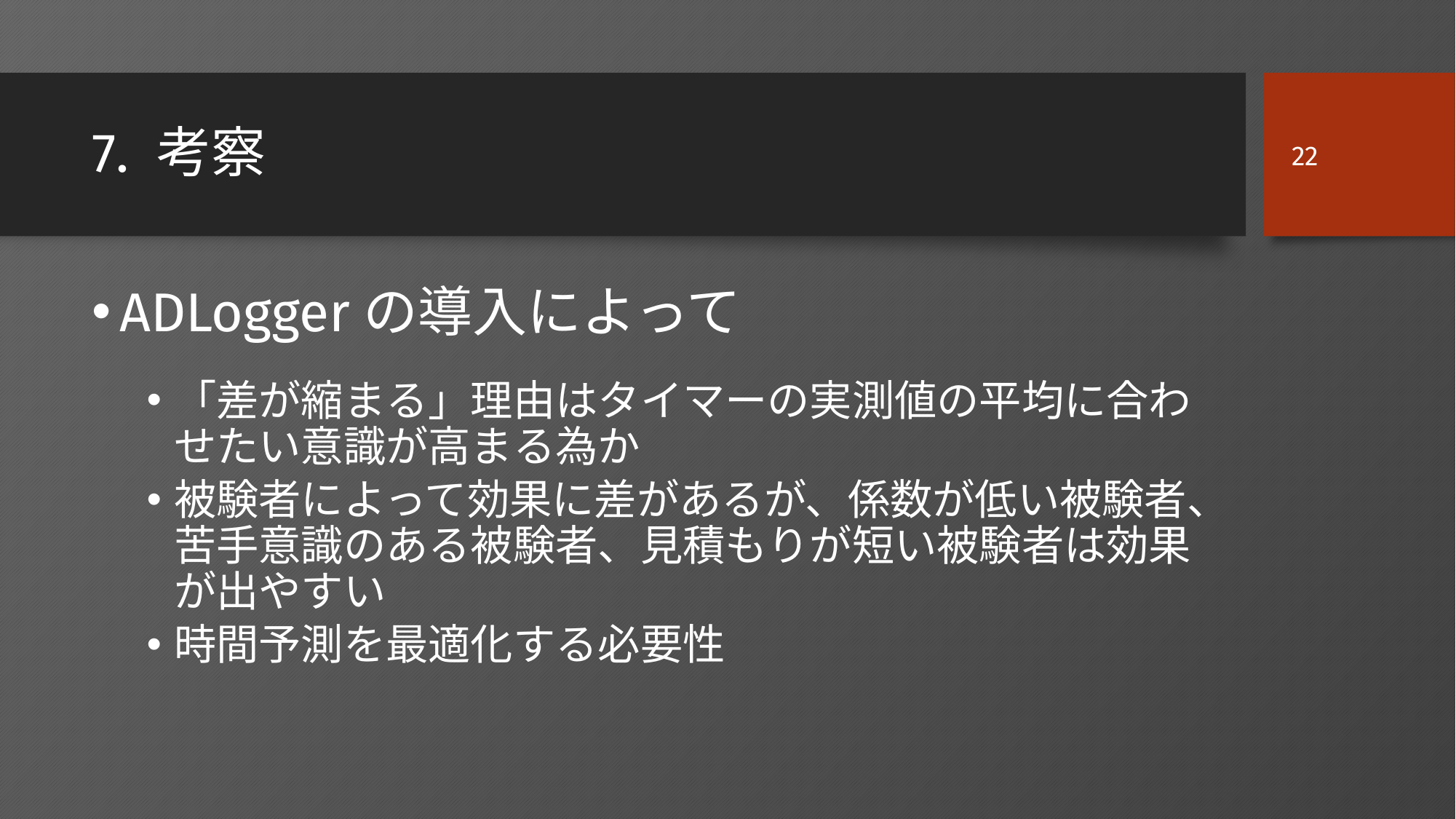

22
# 7. 考察
ADLoggerの導入によって

「差が縮まる」理由はタイマーの実測値の平均に合わせたい意識が高まる為か
被験者によって効果に差があるが、係数が低い被験者、苦手意識のある被験者、見積もりが短い被験者は効果が出やすい
時間予測を最適化する必要性